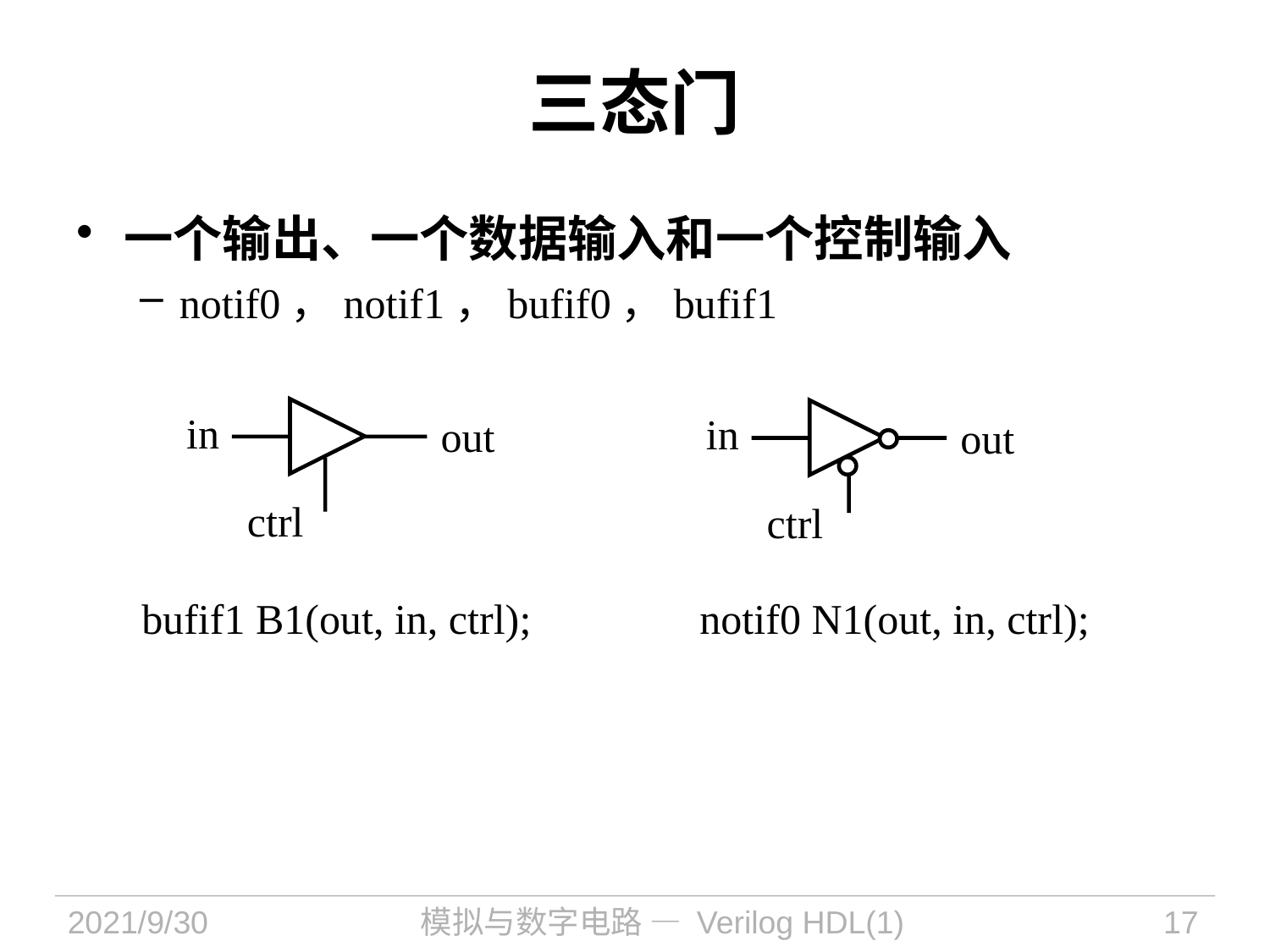

# 三态门
一个输出、一个数据输入和一个控制输入
notif0，notif1，bufif0，bufif1

in
out

ctrl

in
out

ctrl
bufif1 B1(out, in, ctrl);
notif0 N1(out, in, ctrl);
2021/9/30
模拟与数字电路 — Verilog HDL(1)
17